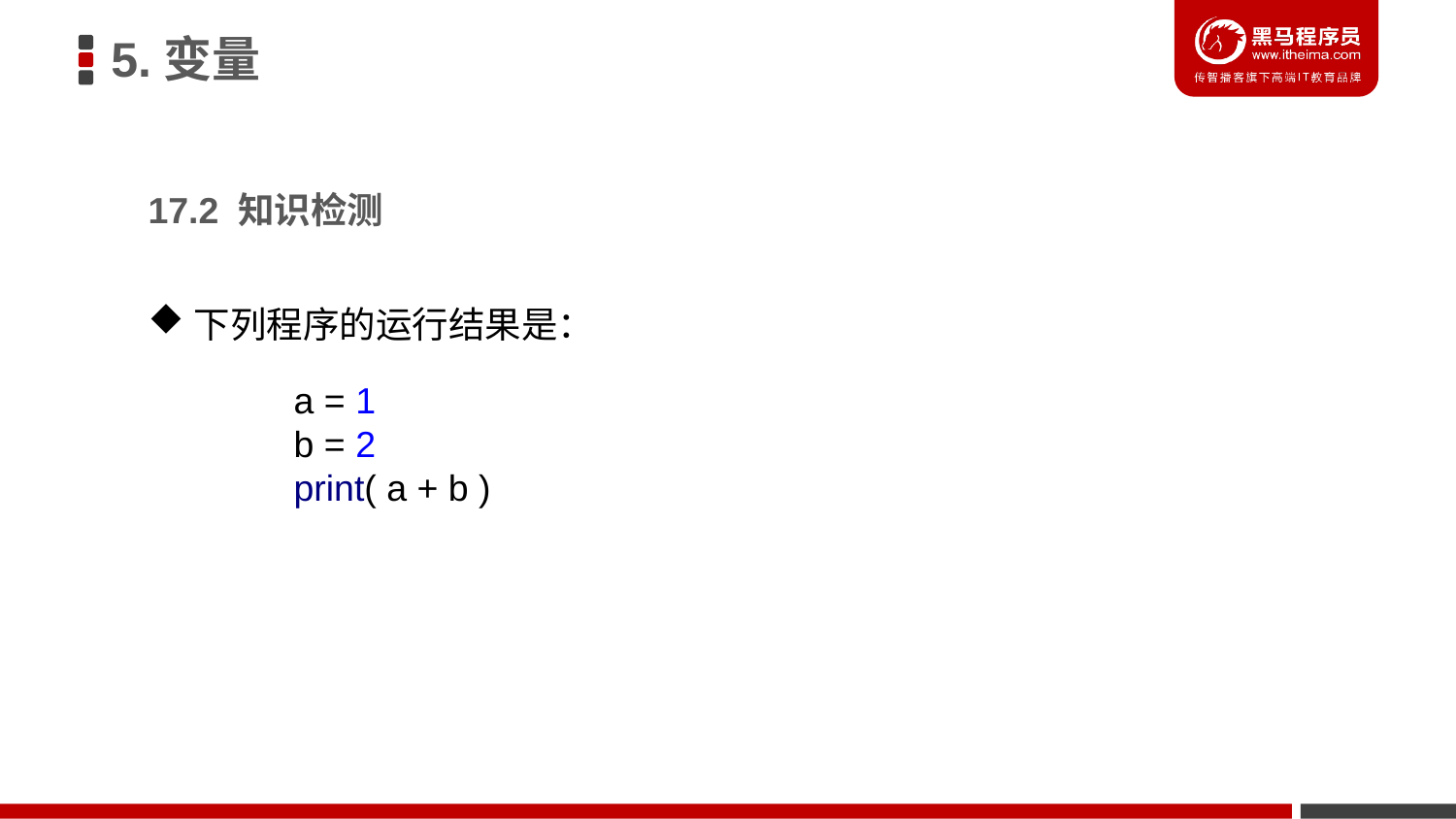

5.变量
17.2 知识检测
下列程序的运行结果是：
	a = 1
	b = 2
	print( a + b )